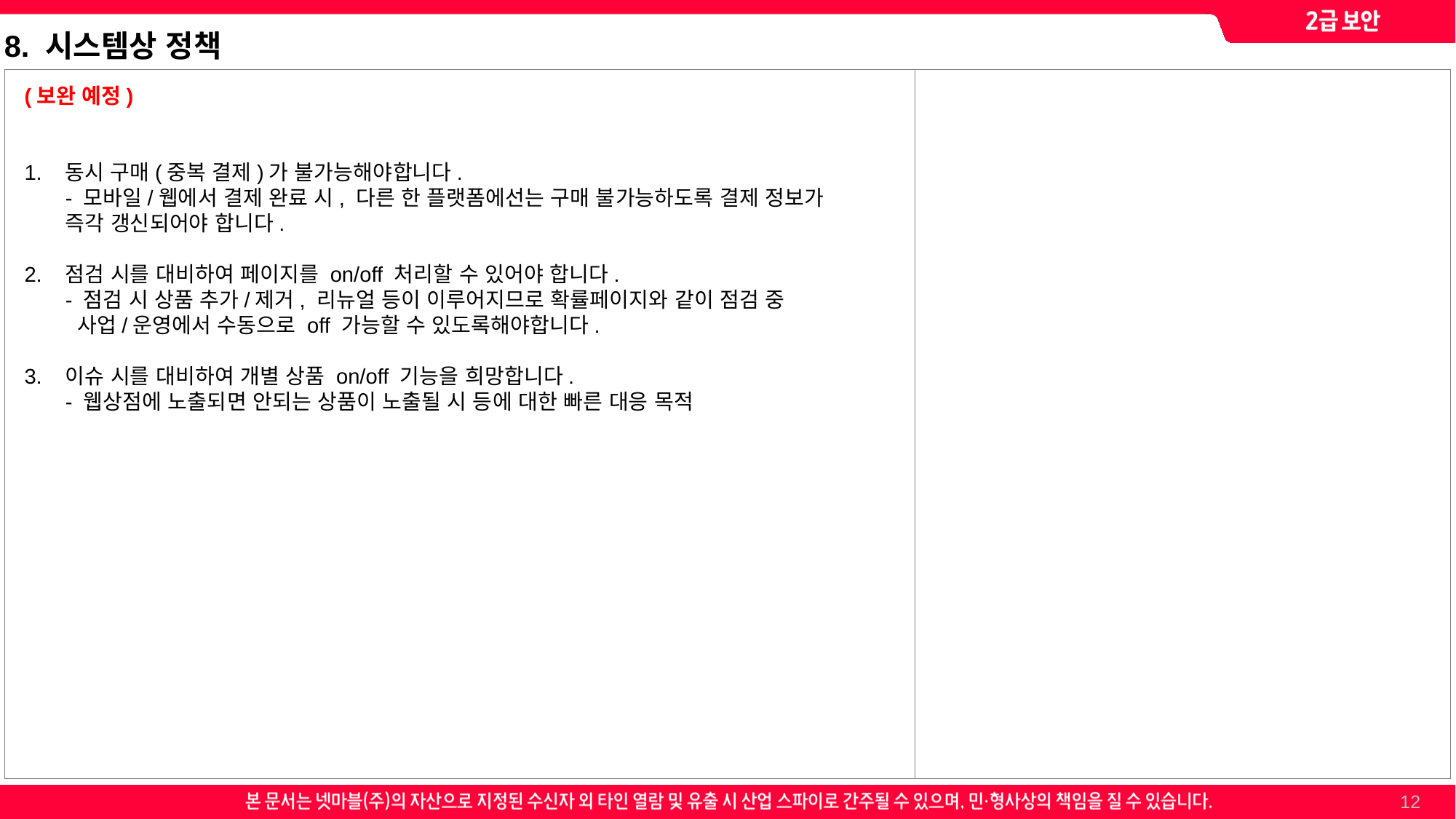

8. 시스템상 정책

(보완 예정)

동시 구매(중복 결제)가 불가능해야합니다.
- 모바일/웹에서 결제 완료 시, 다른 한 플랫폼에선는 구매 불가능하도록 결제 정보가 즉각 갱신되어야 합니다.
점검 시를 대비하여 페이지를 on/off 처리할 수 있어야 합니다.
- 점검 시 상품 추가/제거, 리뉴얼 등이 이루어지므로 확률페이지와 같이 점검 중
  사업/운영에서 수동으로 off 가능할 수 있도록해야합니다.

이슈 시를 대비하여 개별 상품 on/off 기능을 희망합니다.
- 웹상점에 노출되면 안되는 상품이 노출될 시 등에 대한 빠른 대응 목적

12